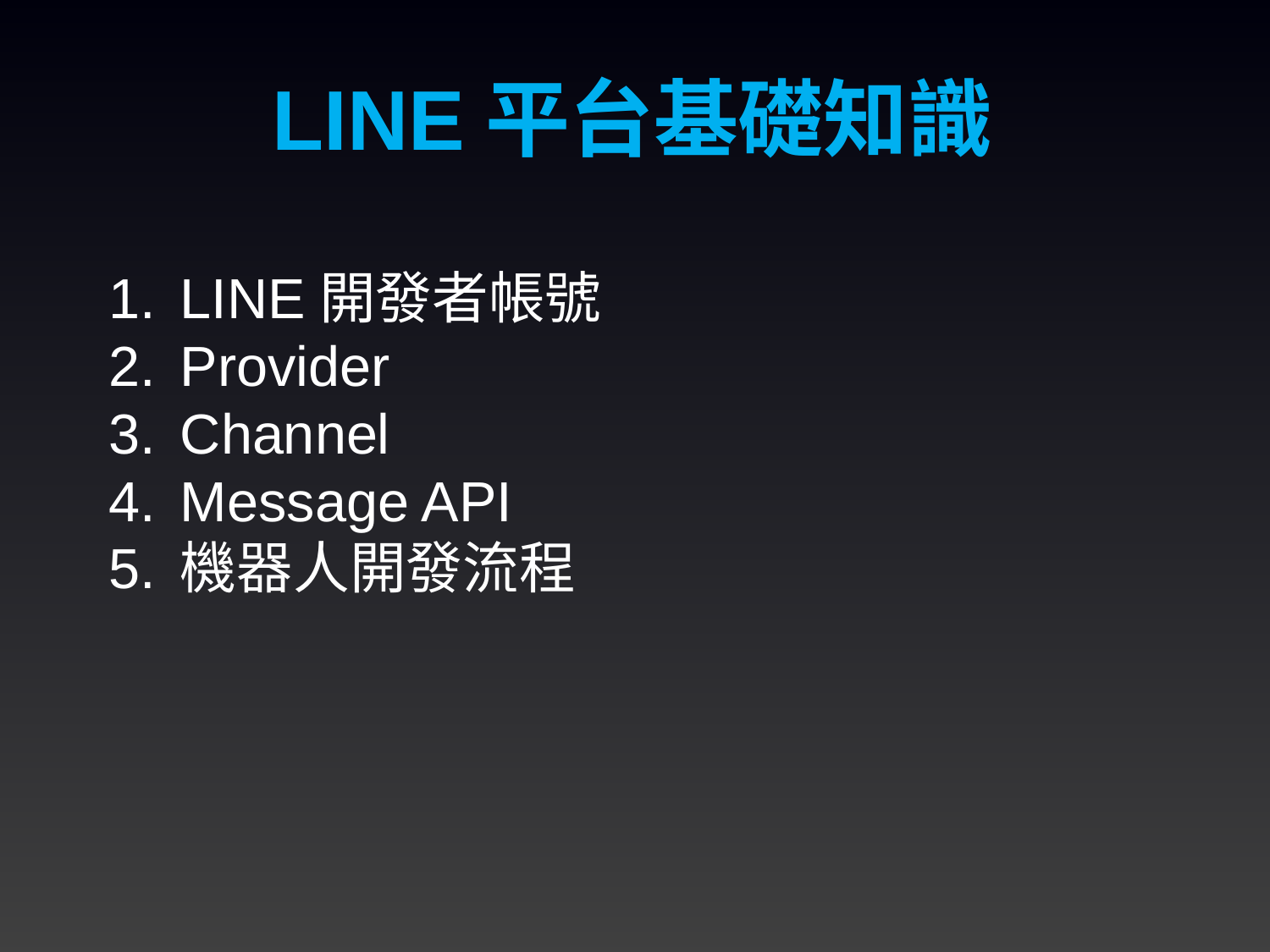

LINE平台基礎知識
LINE開發者帳號
Provider
Channel
Message API
機器人開發流程